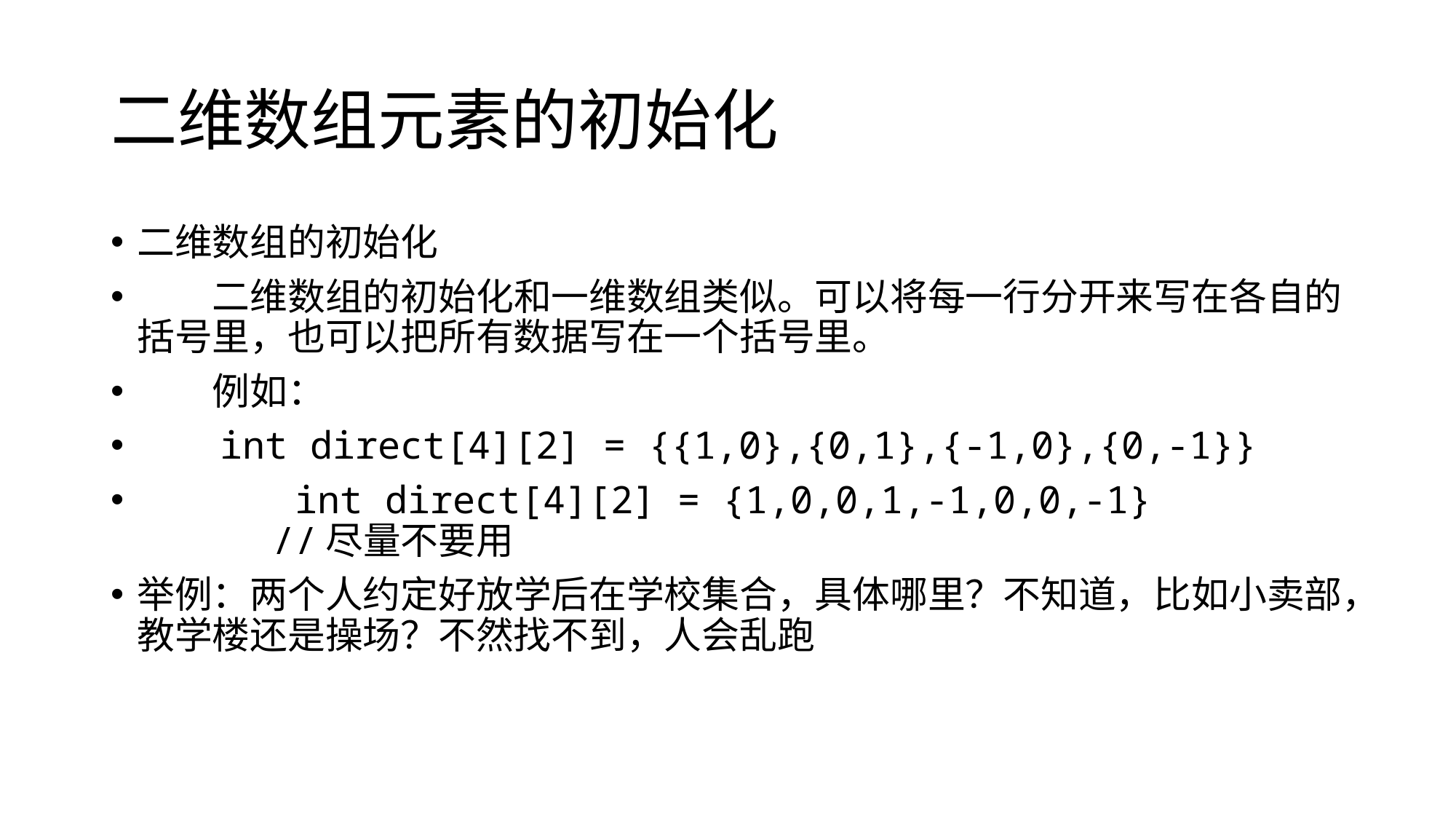

# 二维数组元素的初始化
二维数组的初始化
　　二维数组的初始化和一维数组类似。可以将每一行分开来写在各自的括号里，也可以把所有数据写在一个括号里。
　　例如：
　　int direct[4][2] = {{1,0},{0,1},{-1,0},{0,-1}}
       int direct[4][2] = {1,0,0,1,-1,0,0,-1}               //尽量不要用
举例：两个人约定好放学后在学校集合，具体哪里？不知道，比如小卖部，教学楼还是操场？不然找不到，人会乱跑